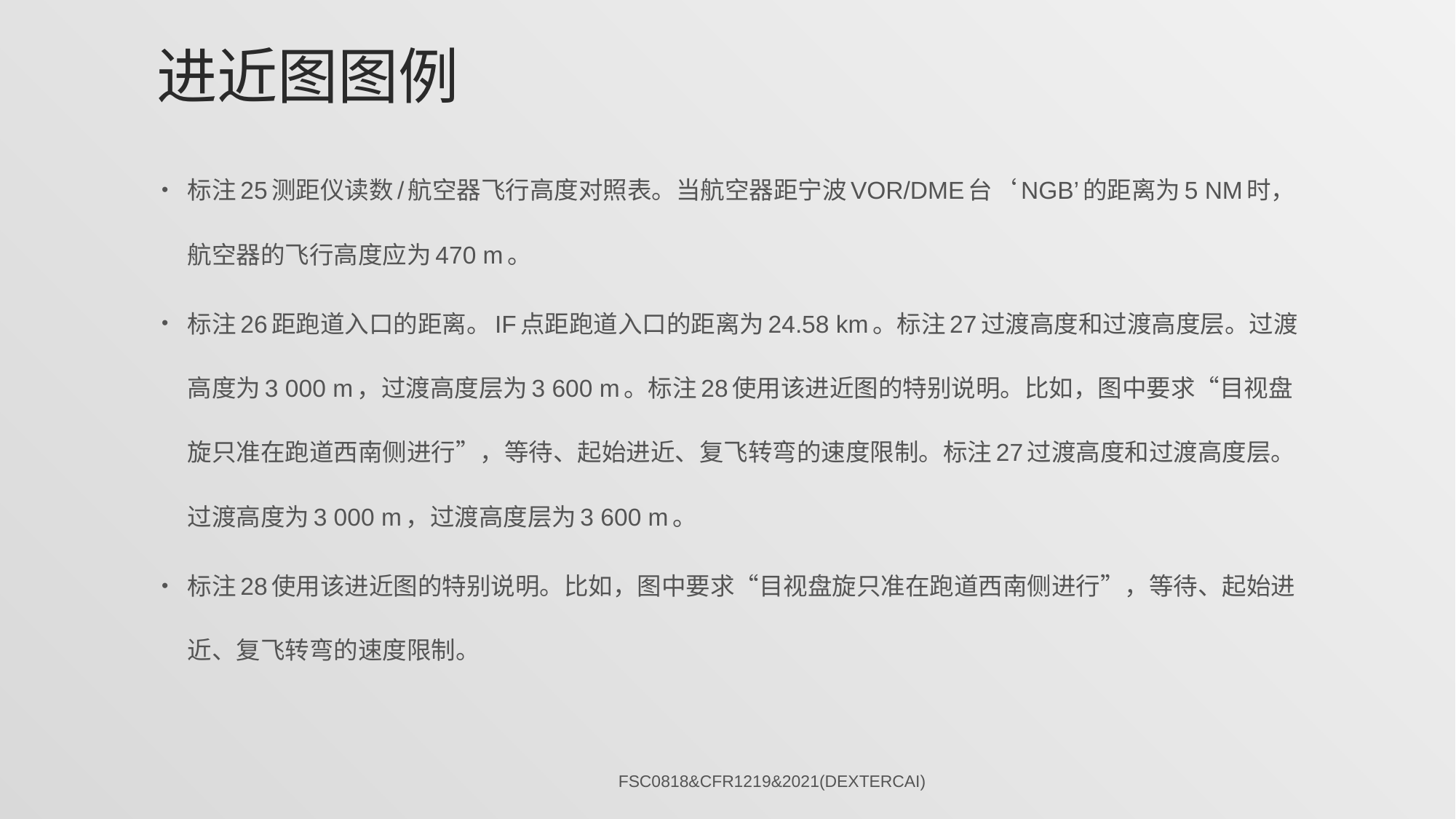

# 进近图图例
标注25测距仪读数/航空器飞行高度对照表。当航空器距宁波VOR/DME台‘NGB’的距离为5 NM时，航空器的飞行高度应为470 m。
标注26距跑道入口的距离。IF点距跑道入口的距离为24.58 km。标注27过渡高度和过渡高度层。过渡高度为3 000 m，过渡高度层为3 600 m。标注28使用该进近图的特别说明。比如，图中要求“目视盘旋只准在跑道西南侧进行”，等待、起始进近、复飞转弯的速度限制。标注27过渡高度和过渡高度层。过渡高度为3 000 m，过渡高度层为3 600 m。
标注28使用该进近图的特别说明。比如，图中要求“目视盘旋只准在跑道西南侧进行”，等待、起始进近、复飞转弯的速度限制。

FSC0818&CFR1219&2021(DexterCai)